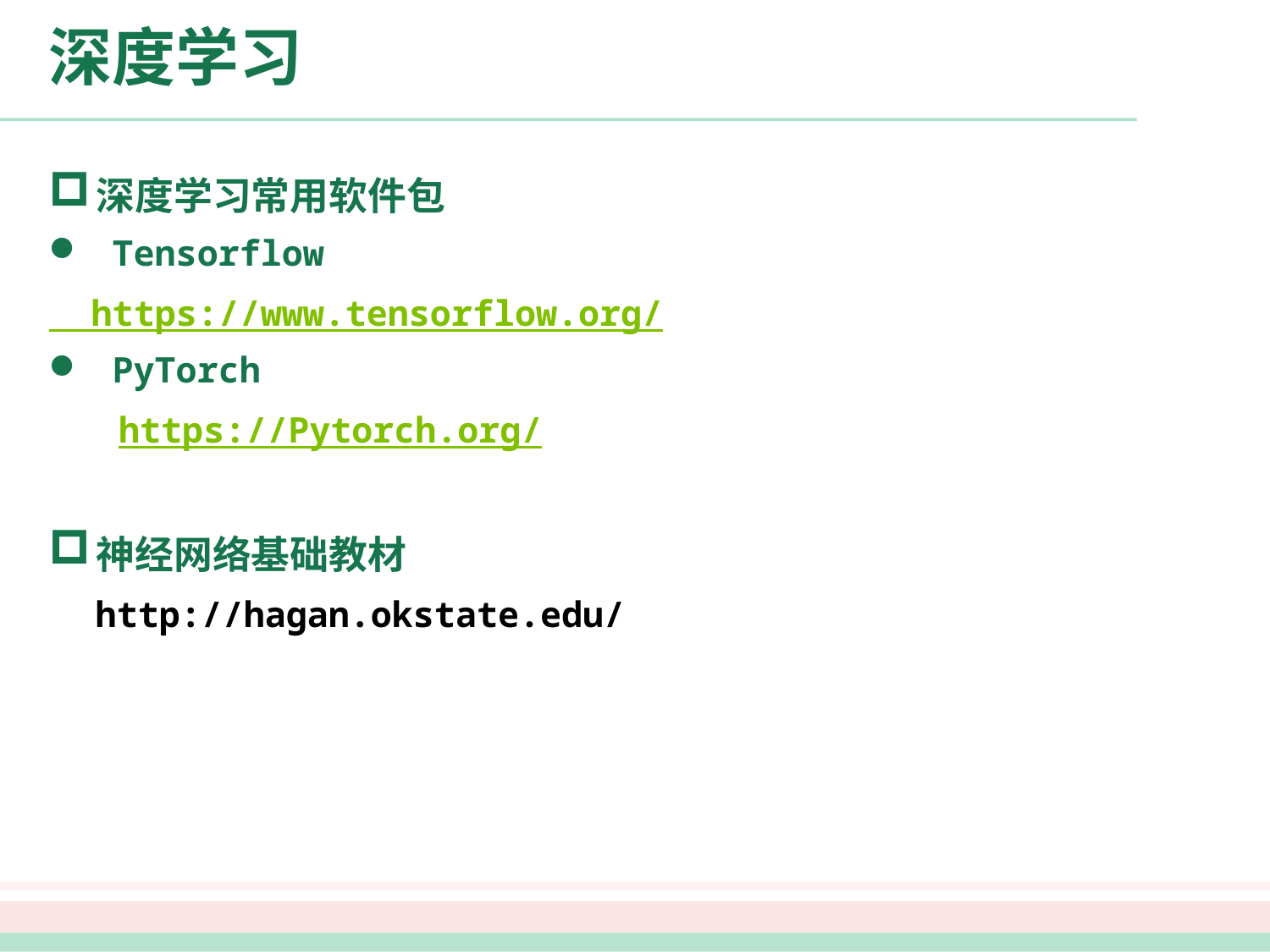

# 深度学习
深度学习常用软件包
Tensorflow
  https://www.tensorflow.org/
PyTorch
   https://Pytorch.org/

神经网络基础教材
  http://hagan.okstate.edu/